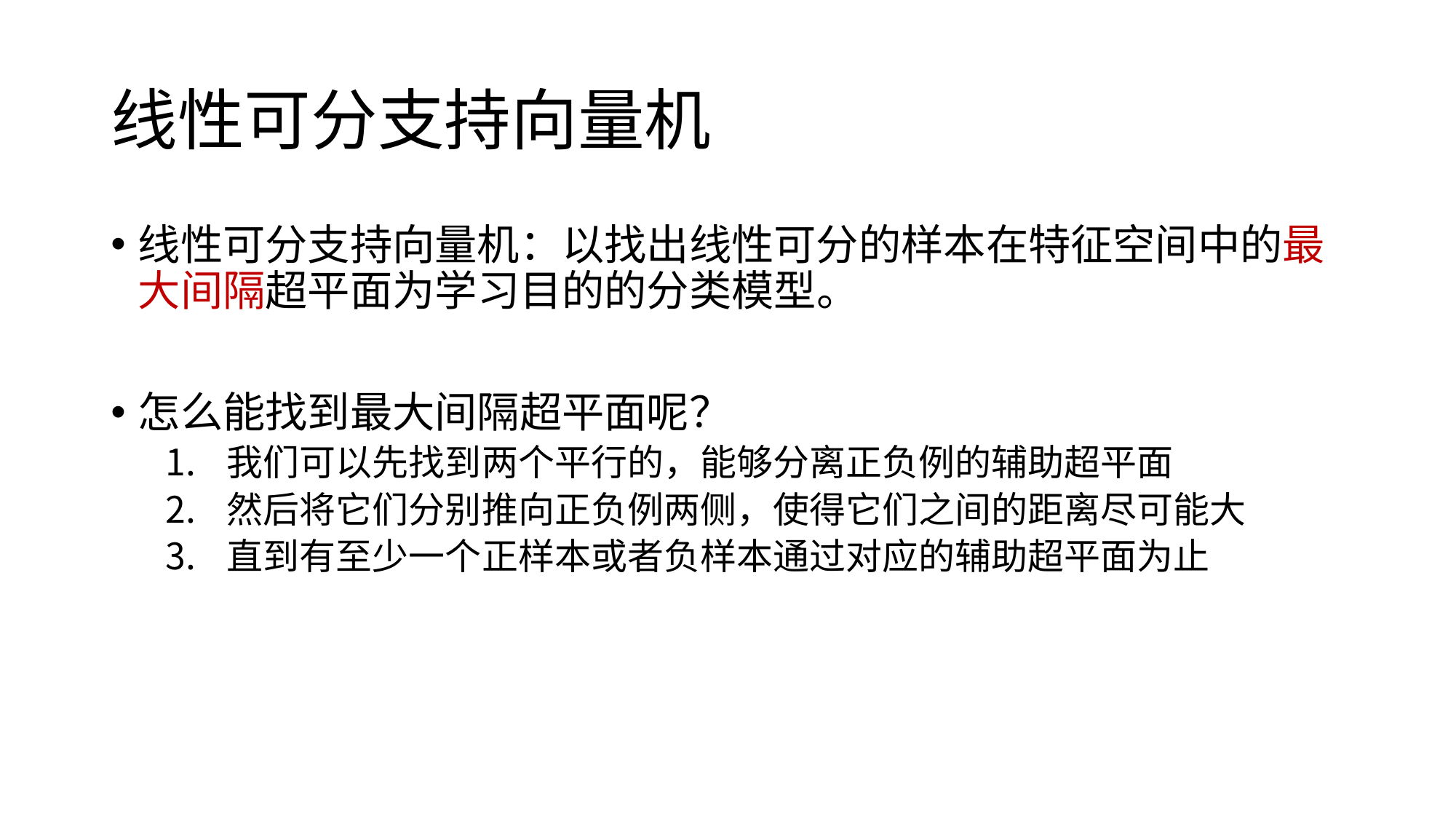

# 线性可分支持向量机
线性可分支持向量机：以找出线性可分的样本在特征空间中的最大间隔超平面为学习目的的分类模型。

怎么能找到最大间隔超平面呢？
我们可以先找到两个平行的，能够分离正负例的辅助超平面
然后将它们分别推向正负例两侧，使得它们之间的距离尽可能大
直到有至少一个正样本或者负样本通过对应的辅助超平面为止